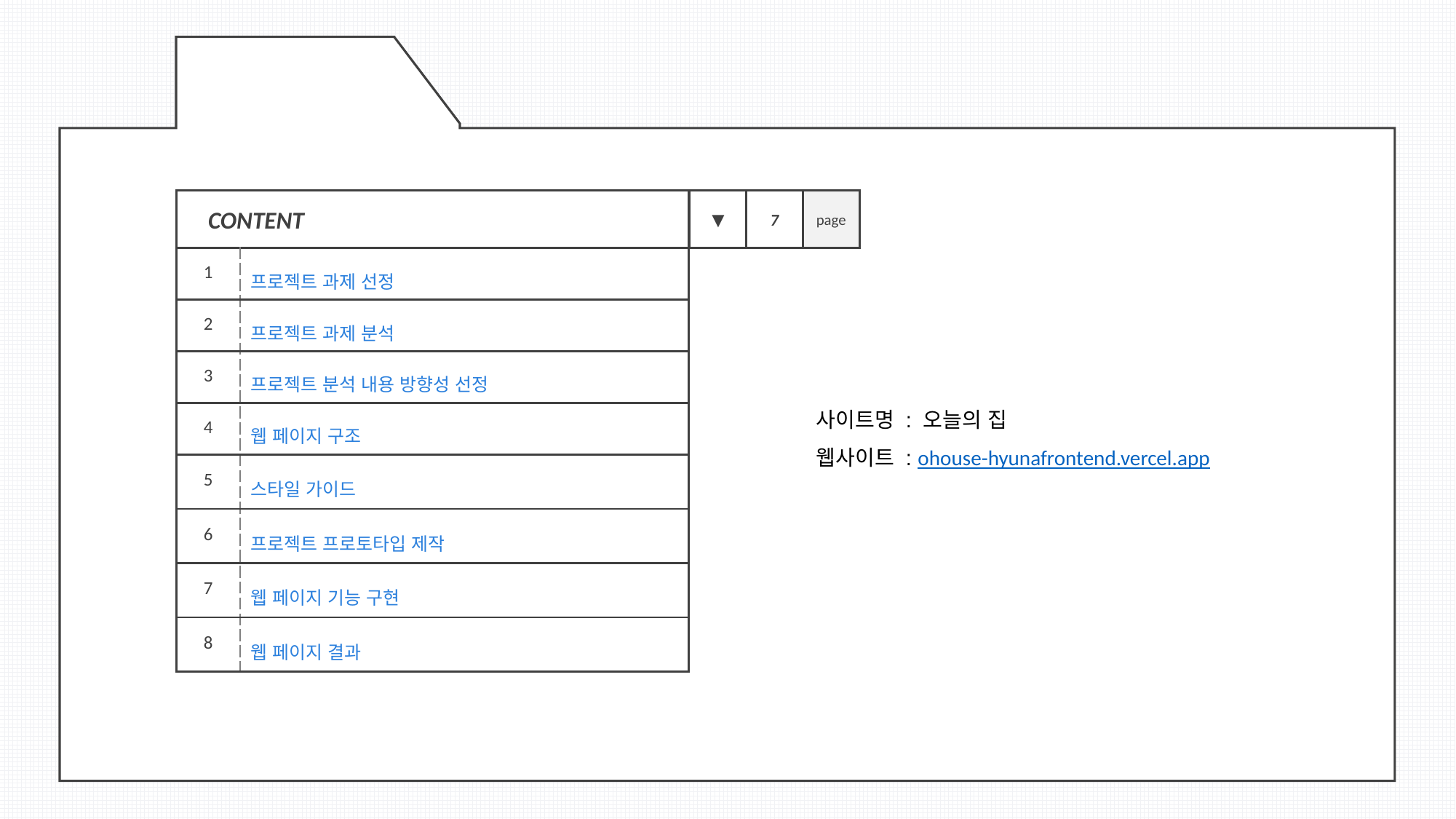

▼
page
CONTENT
7
| 1 | 프로젝트 과제 선정 |
| --- | --- |
| 2 | 프로젝트 과제 분석 |
| 3 | 프로젝트 분석 내용 방향성 선정 |
| 4 | 웹 페이지 구조 |
| 5 | 스타일 가이드 |
| 6 | 프로젝트 프로토타입 제작 |
| 7 | 웹 페이지 기능 구현 |
| 8 | 웹 페이지 결과 |
사이트명 : 오늘의 집
웹사이트 : ohouse-hyunafrontend.vercel.app